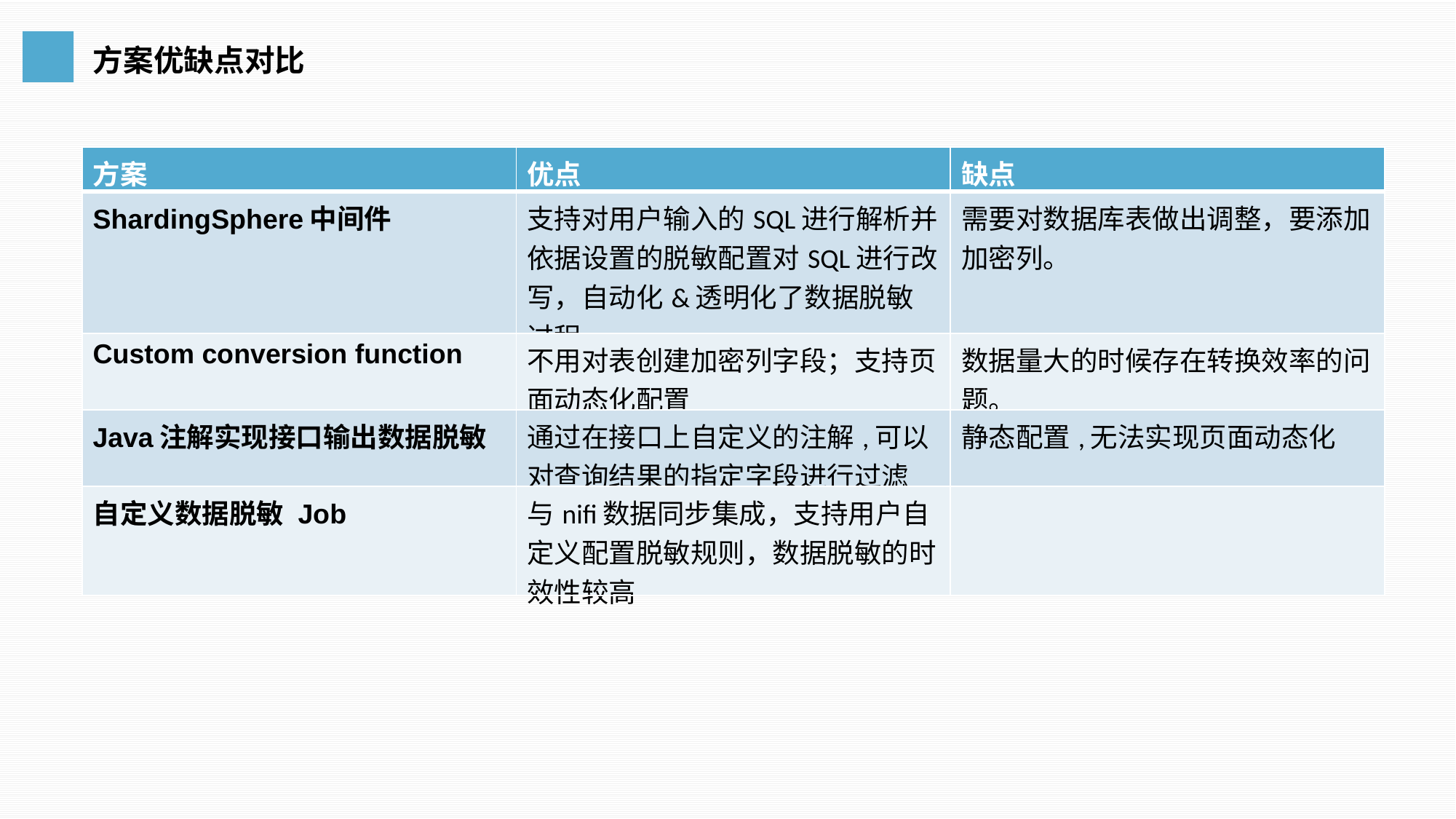

方案优缺点对比
| 方案 | 优点 | 缺点 |
| --- | --- | --- |
| ShardingSphere中间件 | 支持对用户输入的SQL进行解析并依据设置的脱敏配置对SQL进行改写，自动化&透明化了数据脱敏过程 | 需要对数据库表做出调整，要添加加密列。 |
| Custom conversion function | 不用对表创建加密列字段；支持页面动态化配置 | 数据量大的时候存在转换效率的问题。 |
| Java注解实现接口输出数据脱敏 | 通过在接口上自定义的注解,可以对查询结果的指定字段进行过滤 | 静态配置,无法实现页面动态化 |
| 自定义数据脱敏 Job | 与nifi数据同步集成，支持用户自定义配置脱敏规则，数据脱敏的时效性较高 |  |